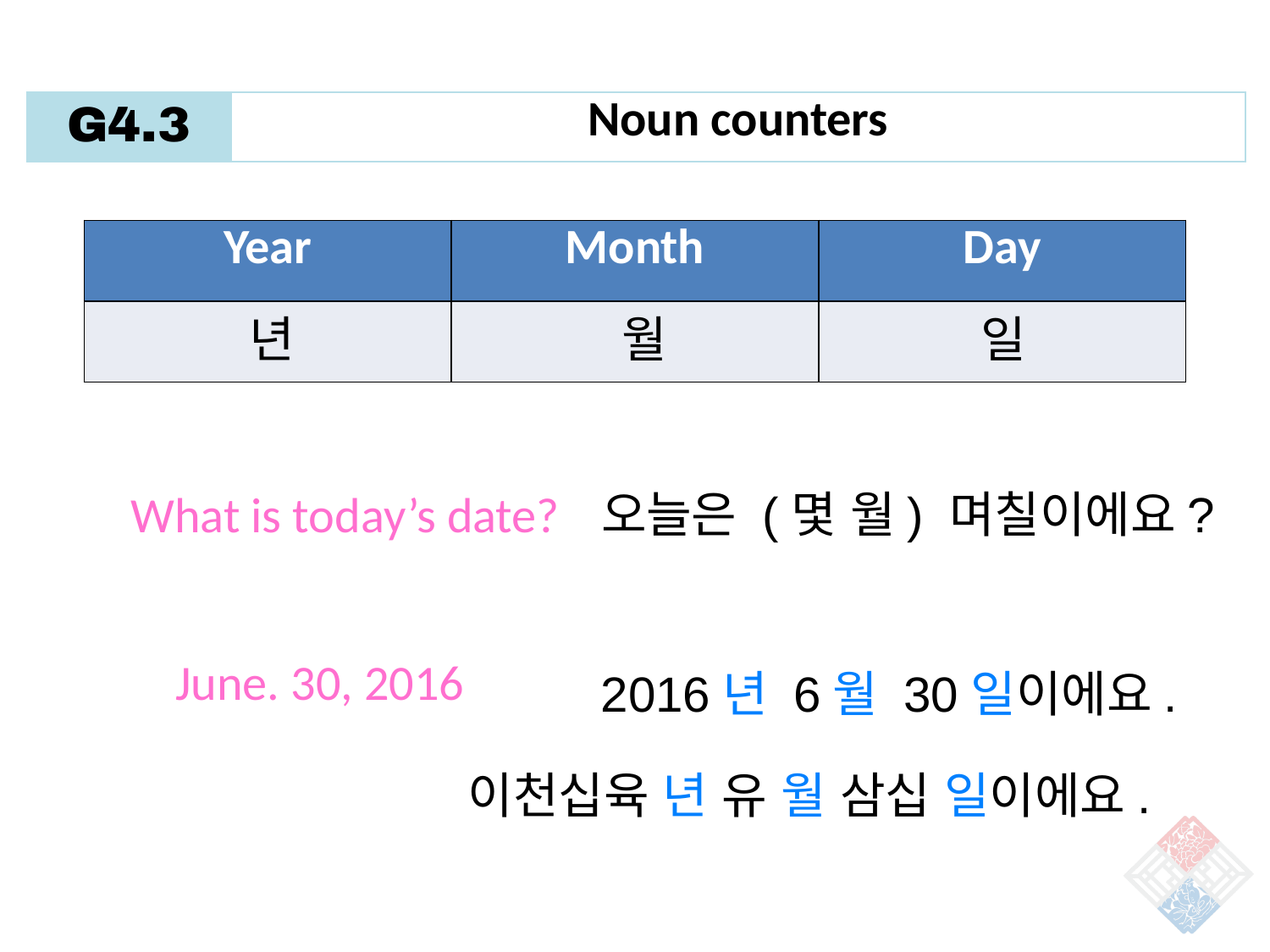

| G4.3 | Noun counters |
| --- | --- |
| Year | Month | Day |
| --- | --- | --- |
|  |  |  |
년
월
일
What is today’s date?

    June. 30, 2016
오늘은 (몇 월) 며칠이에요?
2016년 6월 30일이에요.
이천십육 년 유 월 삼십 일이에요.